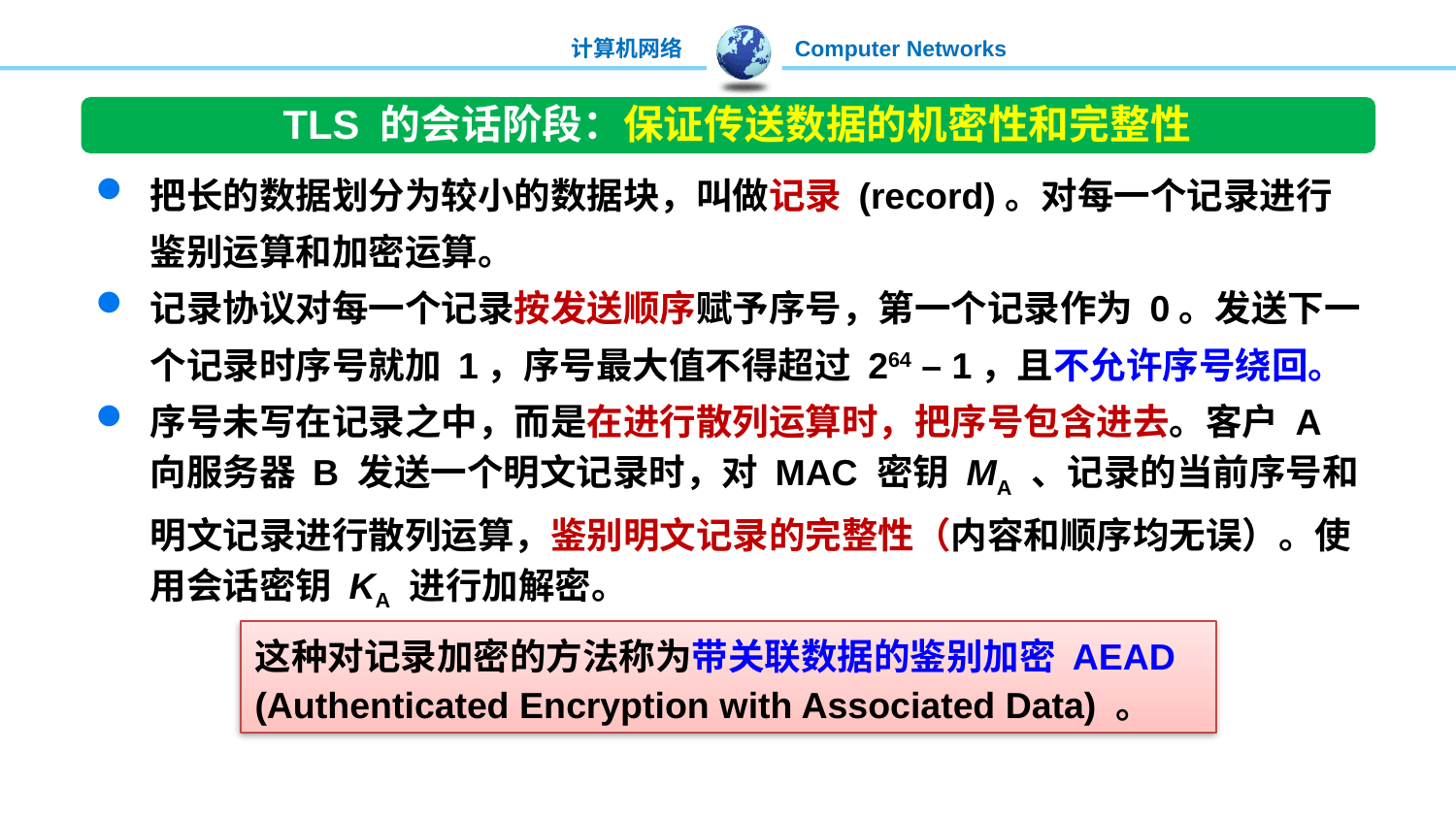

TLS 的会话阶段：保证传送数据的机密性和完整性

把长的数据划分为较小的数据块，叫做记录 (record)。对每一个记录进行鉴别运算和加密运算。
记录协议对每一个记录按发送顺序赋予序号，第一个记录作为 0。发送下一个记录时序号就加 1，序号最大值不得超过 264 – 1，且不允许序号绕回。
序号未写在记录之中，而是在进行散列运算时，把序号包含进去。客户 A 向服务器 B 发送一个明文记录时，对 MAC 密钥 MA 、记录的当前序号和明文记录进行散列运算，鉴别明文记录的完整性（内容和顺序均无误）。使用会话密钥 KA 进行加解密。
这种对记录加密的方法称为带关联数据的鉴别加密 AEAD (Authenticated Encryption with Associated Data) 。